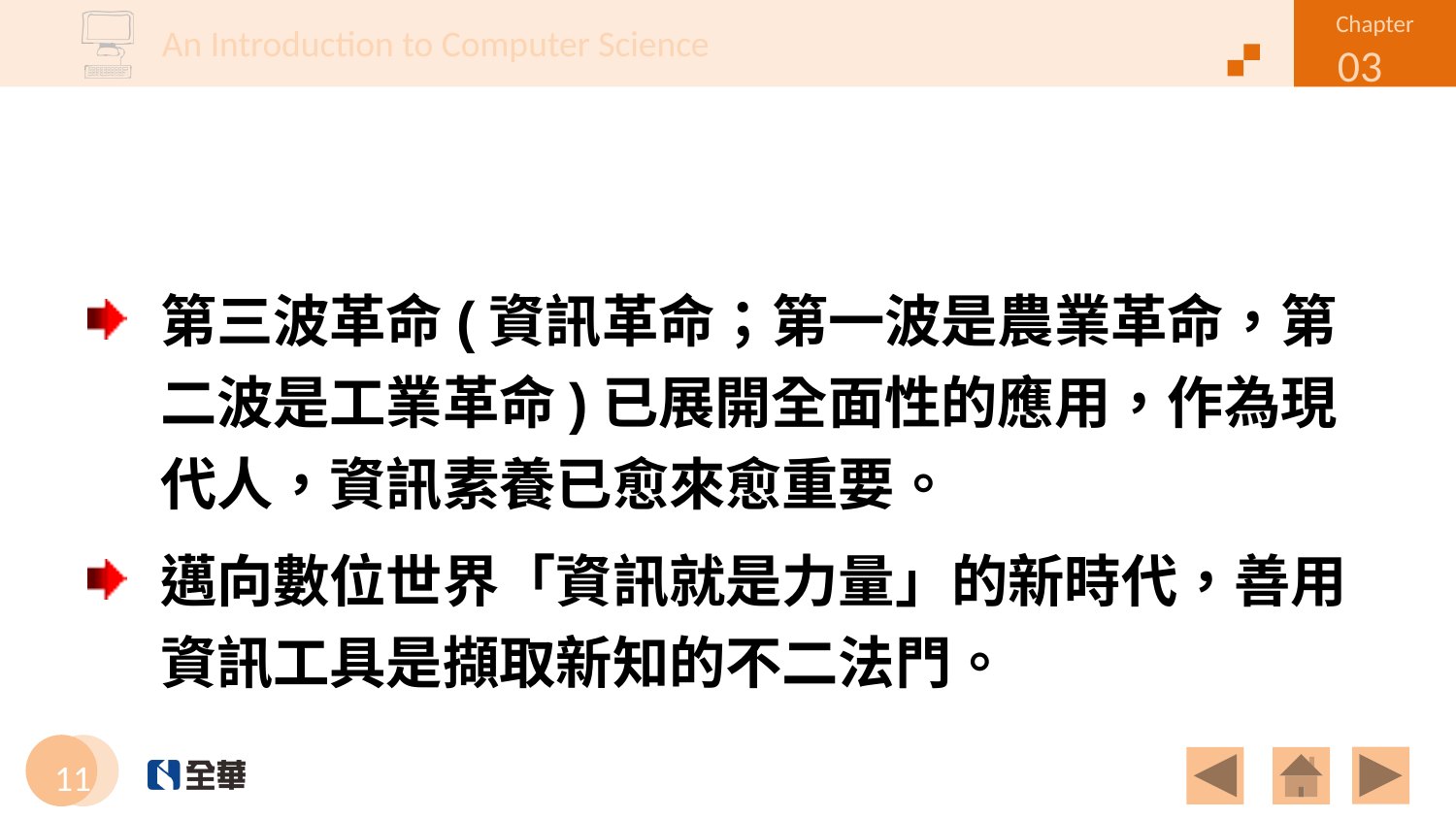

#
第三波革命(資訊革命；第一波是農業革命，第二波是工業革命)已展開全面性的應用，作為現代人，資訊素養已愈來愈重要。
邁向數位世界「資訊就是力量」的新時代，善用資訊工具是擷取新知的不二法門。